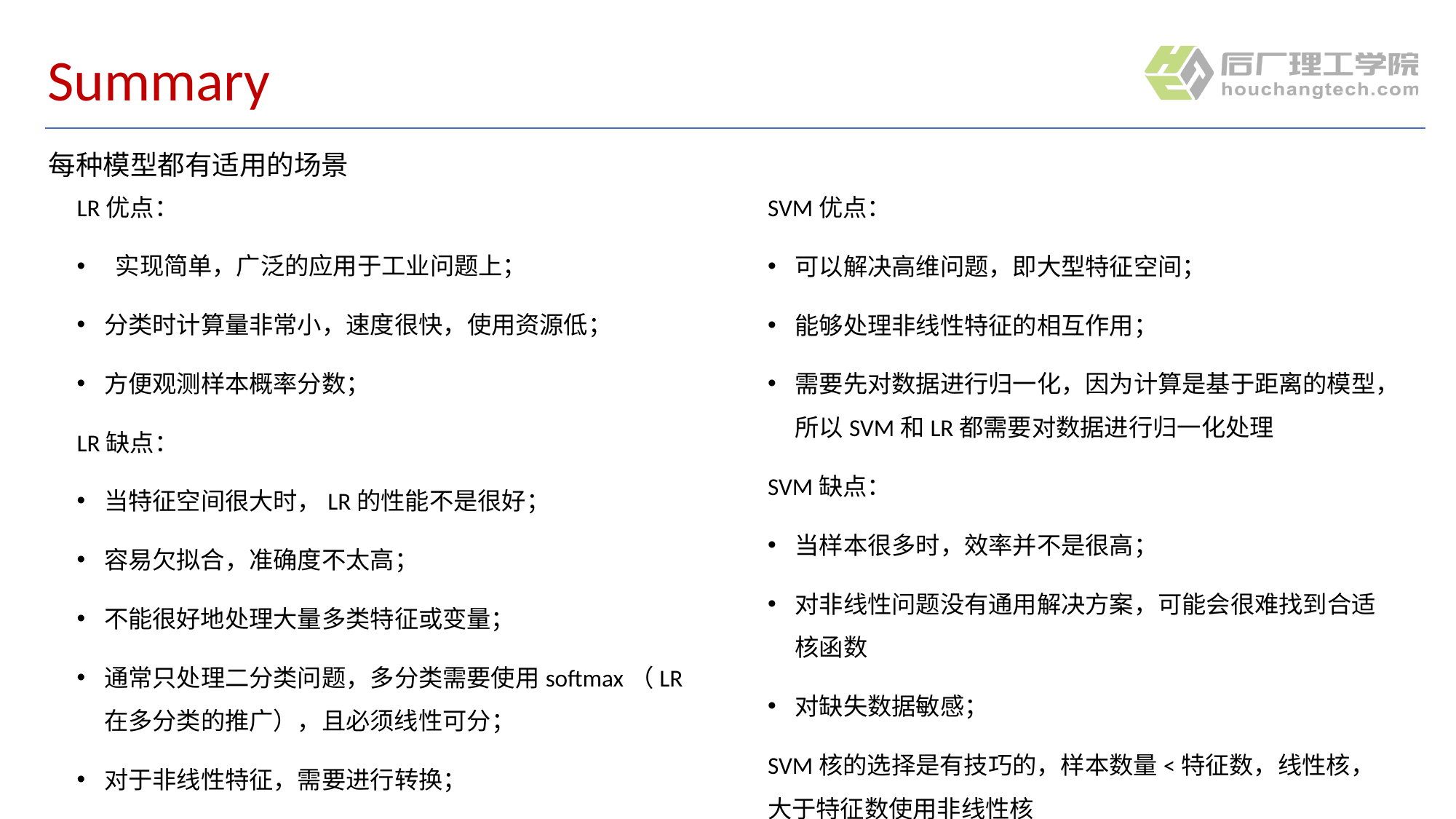

# Summary
每种模型都有适用的场景
LR优点：
 实现简单，广泛的应用于工业问题上；
分类时计算量非常小，速度很快，使用资源低；
方便观测样本概率分数；
LR缺点：
当特征空间很大时，LR的性能不是很好；
容易欠拟合，准确度不太高；
不能很好地处理大量多类特征或变量；
通常只处理二分类问题，多分类需要使用softmax（LR在多分类的推广），且必须线性可分；
对于非线性特征，需要进行转换；

SVM优点：
可以解决高维问题，即大型特征空间；
能够处理非线性特征的相互作用；
需要先对数据进行归一化，因为计算是基于距离的模型，所以SVM和LR都需要对数据进行归一化处理
SVM缺点：
当样本很多时，效率并不是很高；
对非线性问题没有通用解决方案，可能会很难找到合适核函数
对缺失数据敏感；
SVM核的选择是有技巧的，样本数量<特征数，线性核，大于特征数使用非线性核